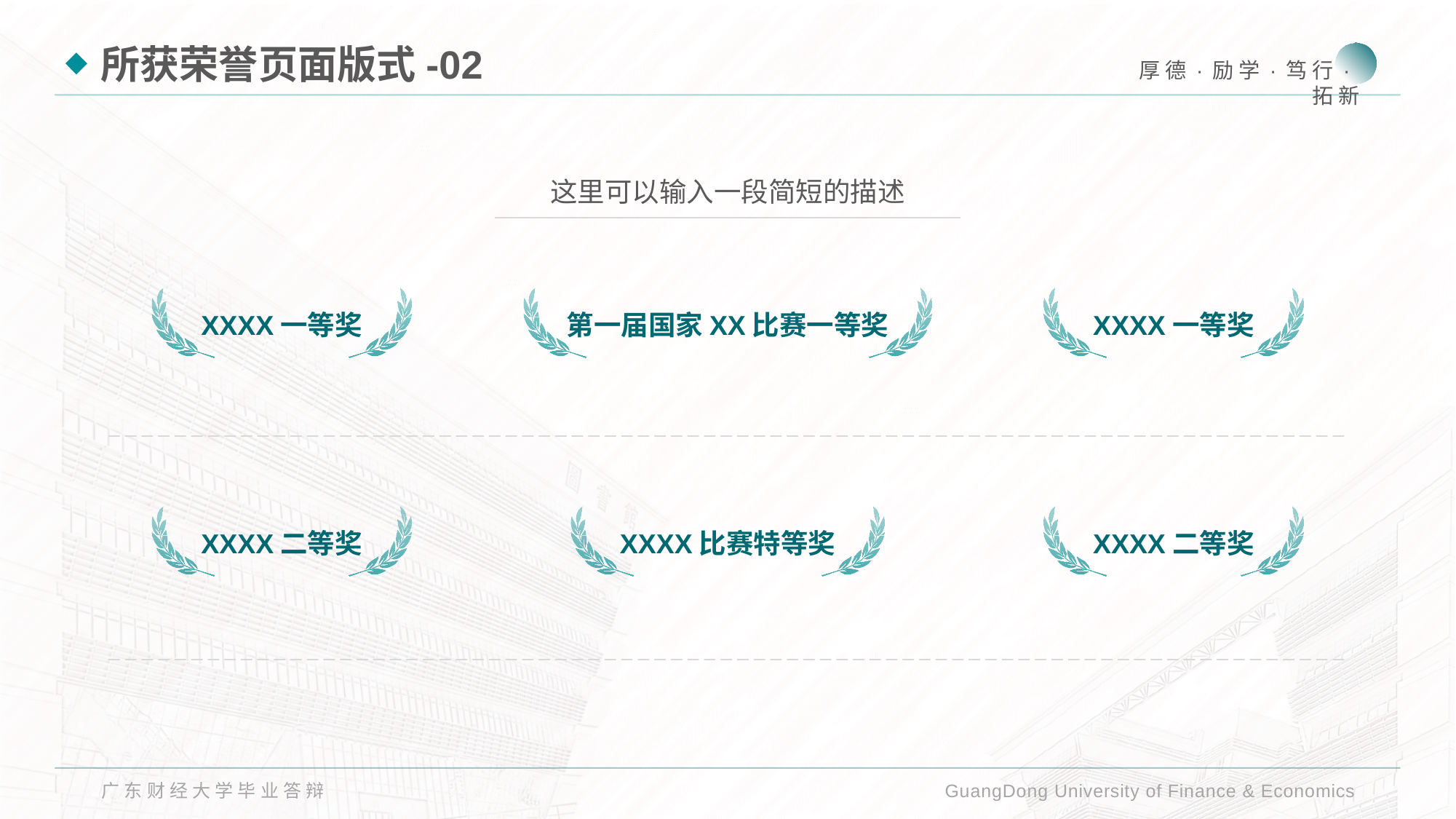

所获荣誉页面版式-02
这里可以输入一段简短的描述

XXXX一等奖
第一届国家XX比赛一等奖
XXXX一等奖

XXXX二等奖
XXXX比赛特等奖
XXXX二等奖